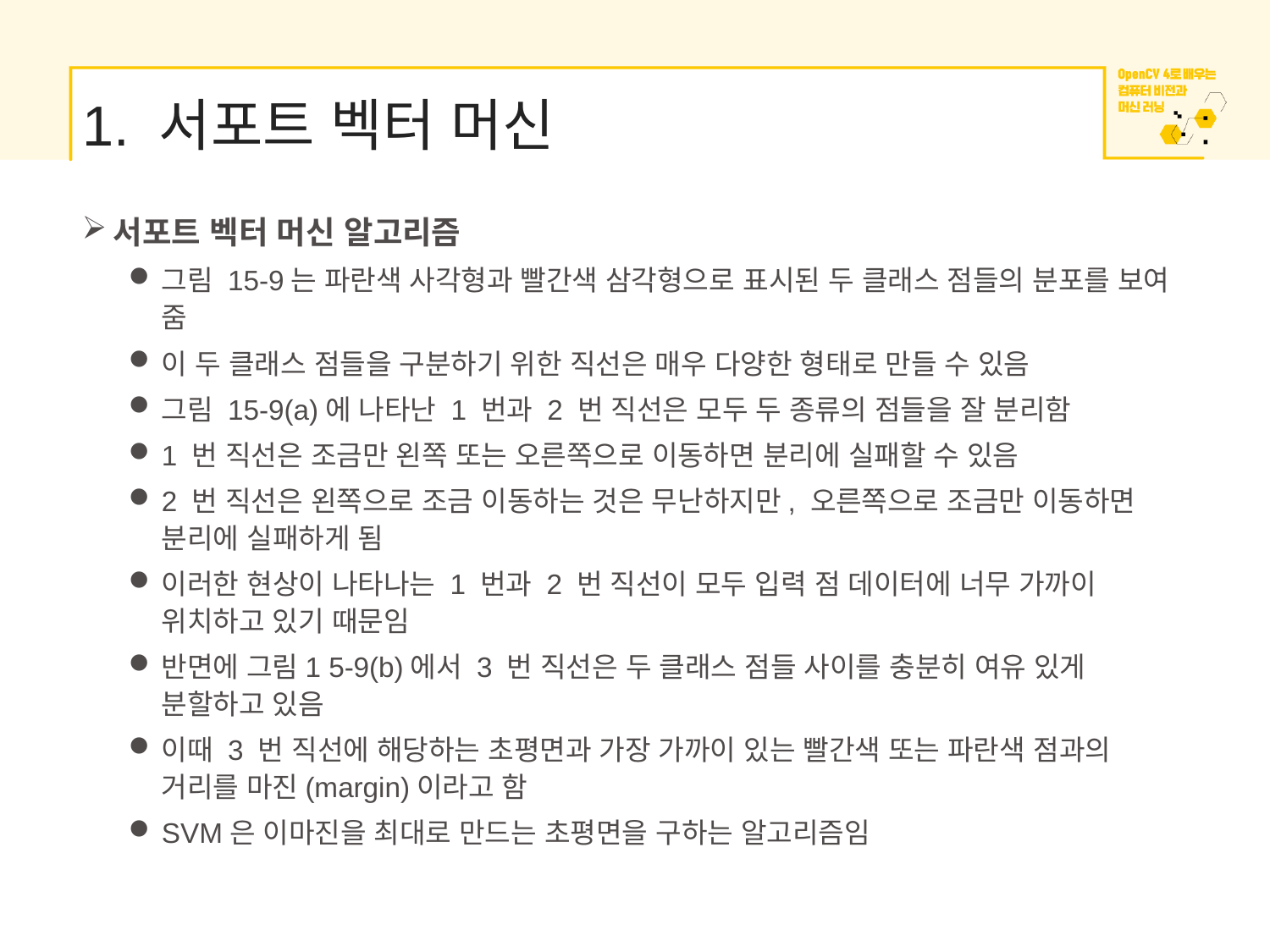

# 1. 서포트 벡터 머신
서포트 벡터 머신 알고리즘
그림 15-9는 파란색 사각형과 빨간색 삼각형으로 표시된 두 클래스 점들의 분포를 보여 줌
이 두 클래스 점들을 구분하기 위한 직선은 매우 다양한 형태로 만들 수 있음
그림 15-9(a)에 나타난 1 번과 2 번 직선은 모두 두 종류의 점들을 잘 분리함
1 번 직선은 조금만 왼쪽 또는 오른쪽으로 이동하면 분리에 실패할 수 있음
2 번 직선은 왼쪽으로 조금 이동하는 것은 무난하지만, 오른쪽으로 조금만 이동하면 분리에 실패하게 됨
이러한 현상이 나타나는 1 번과 2 번 직선이 모두 입력 점 데이터에 너무 가까이 위치하고 있기 때문임
반면에 그림1 5-9(b)에서 3 번 직선은 두 클래스 점들 사이를 충분히 여유 있게 분할하고 있음
이때 3 번 직선에 해당하는 초평면과 가장 가까이 있는 빨간색 또는 파란색 점과의 거리를 마진(margin)이라고 함
SVM은 이마진을 최대로 만드는 초평면을 구하는 알고리즘임